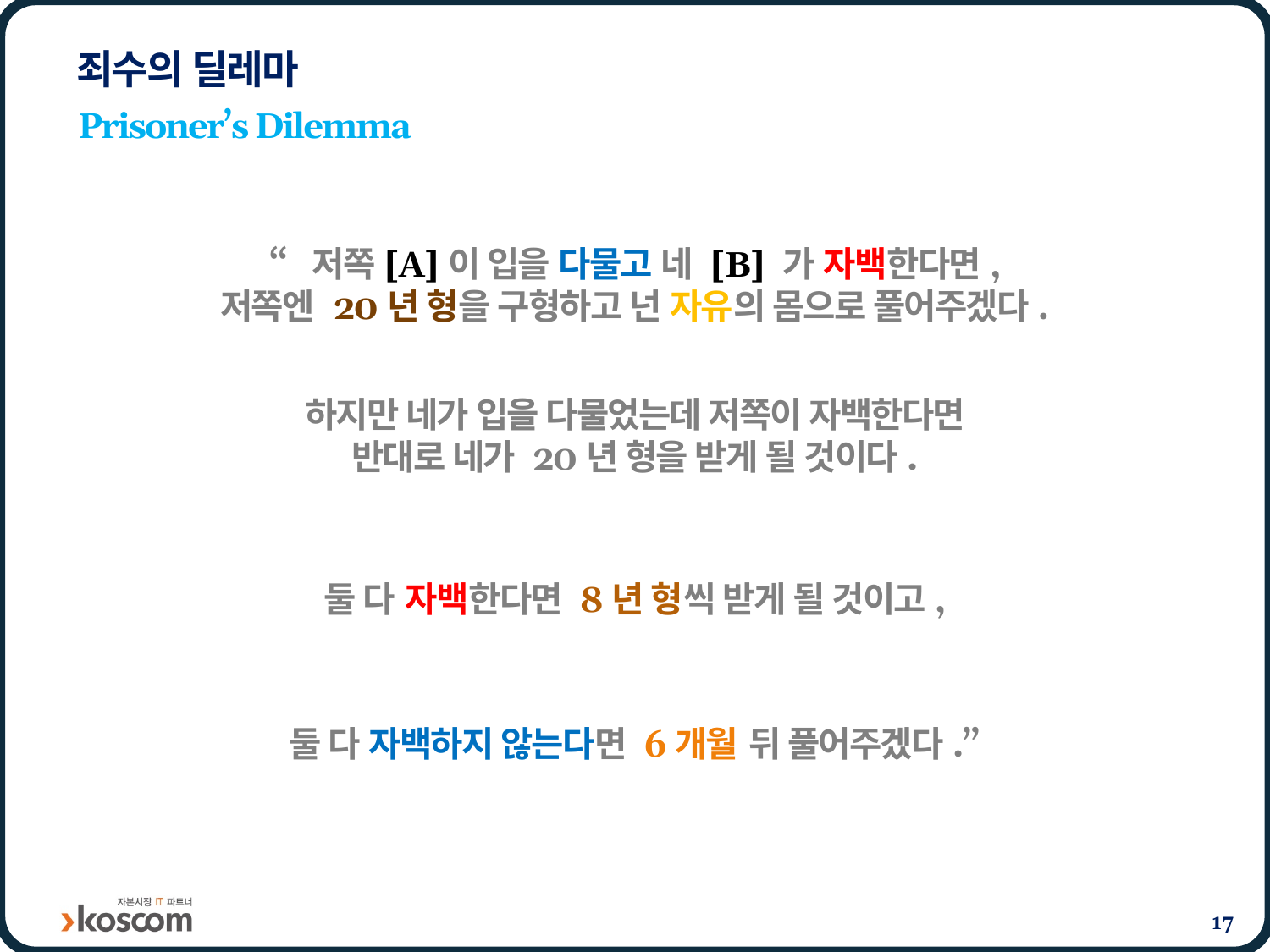

# 죄수의 딜레마
Prisoner’s Dilemma
“저쪽[A]이 입을 다물고 네 [B] 가 자백한다면,
저쪽엔 20년 형을 구형하고 넌 자유의 몸으로 풀어주겠다.
하지만 네가 입을 다물었는데 저쪽이 자백한다면
반대로 네가 20년 형을 받게 될 것이다.
둘 다 자백한다면 8년 형씩 받게 될 것이고,
둘 다 자백하지 않는다면 6개월 뒤 풀어주겠다.”
17